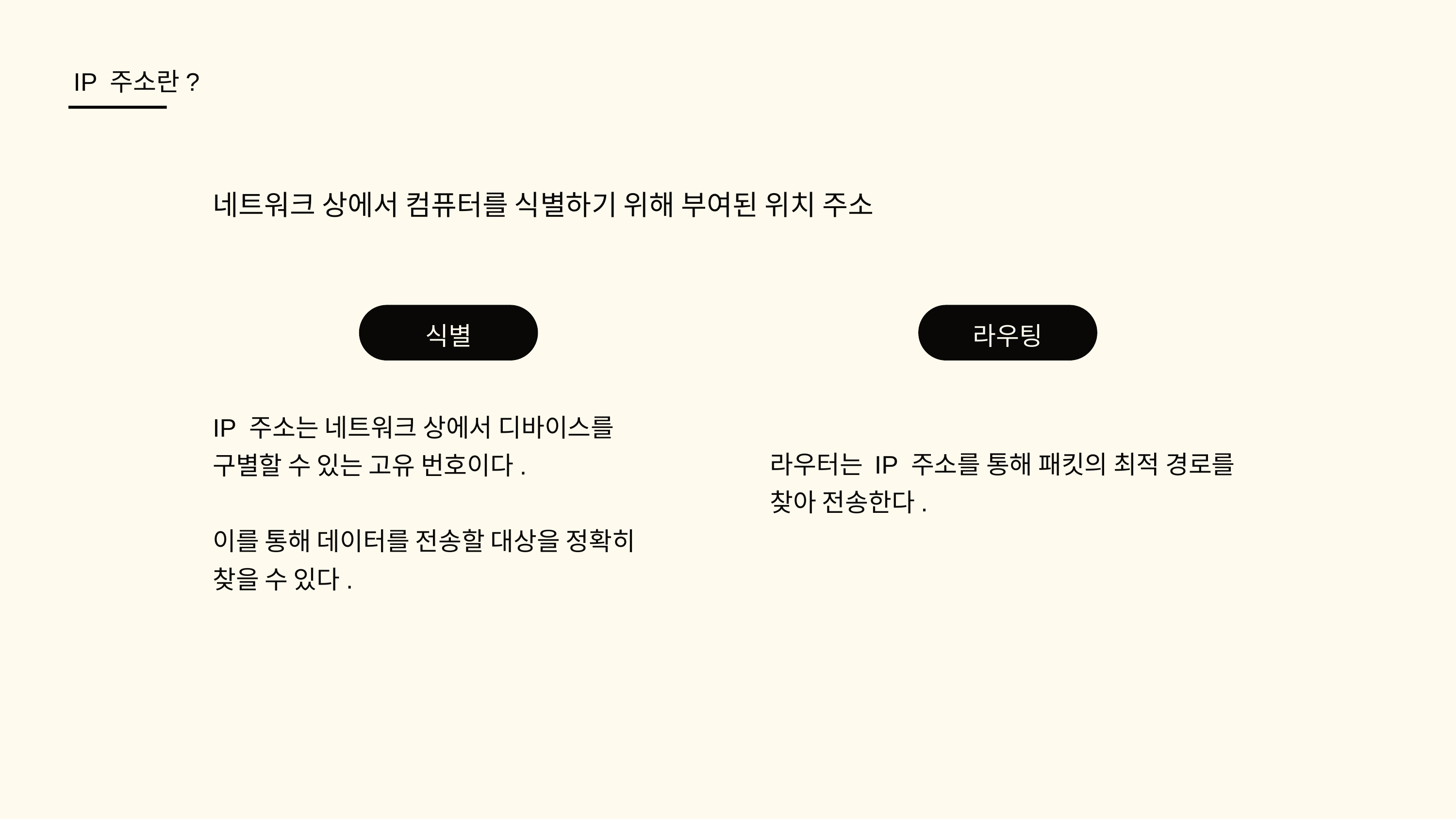

IP 주소란?

네트워크 상에서 컴퓨터를 식별하기 위해 부여된 위치 주소

식별

라우팅
IP 주소는 네트워크 상에서 디바이스를 구별할 수 있는 고유 번호이다.

이를 통해 데이터를 전송할 대상을 정확히 찾을 수 있다.
라우터는 IP 주소를 통해 패킷의 최적 경로를 찾아 전송한다.